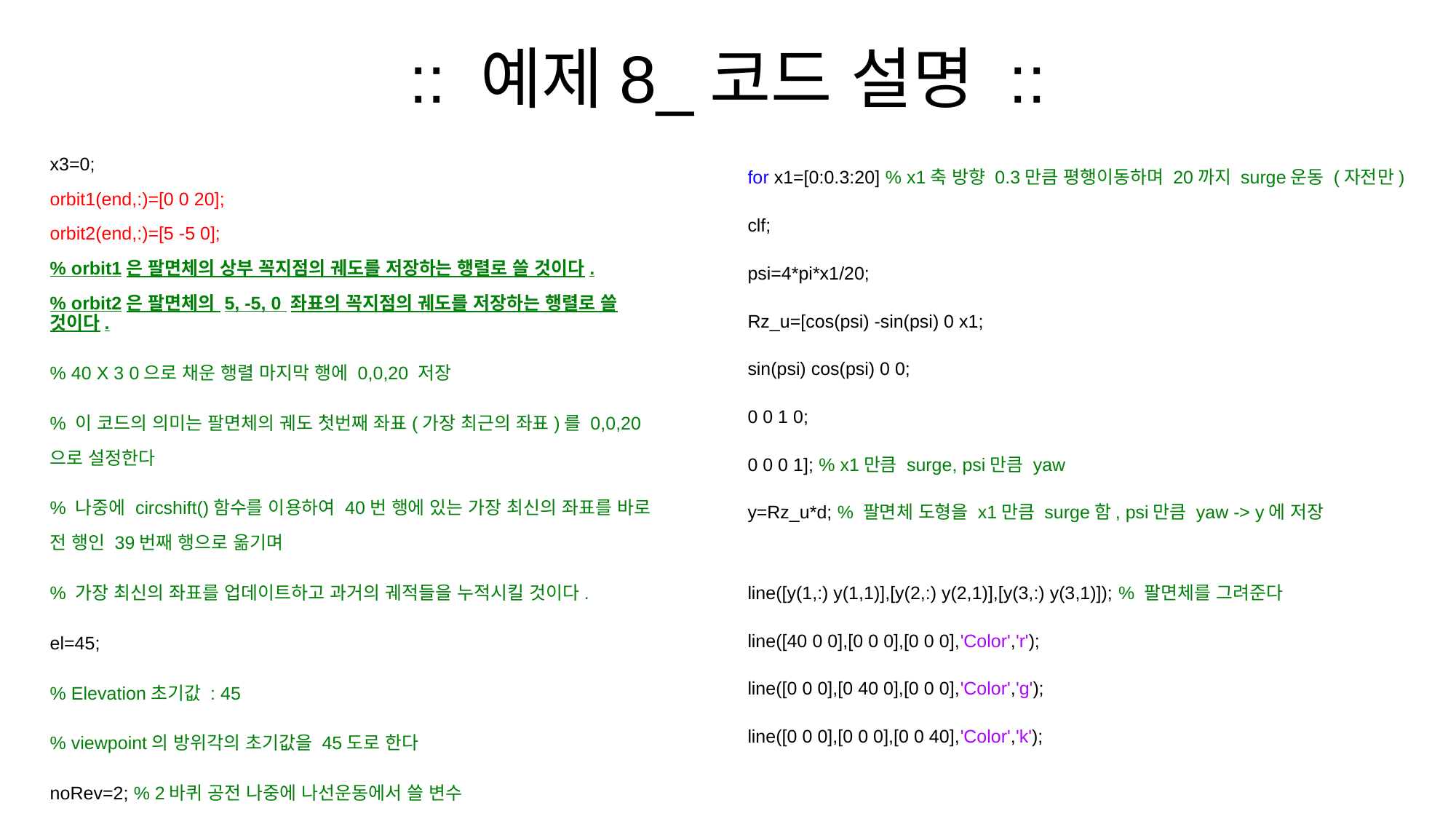

# :: 예제8_코드 설명 ::
x3=0;
orbit1(end,:)=[0 0 20];
orbit2(end,:)=[5 -5 0];
% orbit1은 팔면체의 상부 꼭지점의 궤도를 저장하는 행렬로 쓸 것이다.
% orbit2은 팔면체의 5, -5, 0 좌표의 꼭지점의 궤도를 저장하는 행렬로 쓸 것이다.
% 40 X 3 0으로 채운 행렬 마지막 행에 0,0,20 저장
% 이 코드의 의미는 팔면체의 궤도 첫번째 좌표(가장 최근의 좌표)를 0,0,20으로 설정한다
% 나중에 circshift()함수를 이용하여 40번 행에 있는 가장 최신의 좌표를 바로 전 행인 39번째 행으로 옮기며
% 가장 최신의 좌표를 업데이트하고 과거의 궤적들을 누적시킬 것이다.
el=45;
% Elevation초기값 : 45
% viewpoint의 방위각의 초기값을 45도로 한다
noRev=2; % 2바퀴 공전 나중에 나선운동에서 쓸 변수

for x1=[0:0.3:20] % x1축 방향 0.3만큼 평행이동하며 20까지 surge운동 (자전만)
clf;
psi=4*pi*x1/20;
Rz_u=[cos(psi) -sin(psi) 0 x1;
sin(psi) cos(psi) 0 0;
0 0 1 0;
0 0 0 1]; % x1만큼 surge, psi만큼 yaw
y=Rz_u*d; % 팔면체 도형을 x1만큼 surge함, psi만큼 yaw -> y에 저장
line([y(1,:) y(1,1)],[y(2,:) y(2,1)],[y(3,:) y(3,1)]); % 팔면체를 그려준다
line([40 0 0],[0 0 0],[0 0 0],'Color','r');
line([0 0 0],[0 40 0],[0 0 0],'Color','g');
line([0 0 0],[0 0 0],[0 0 40],'Color','k');